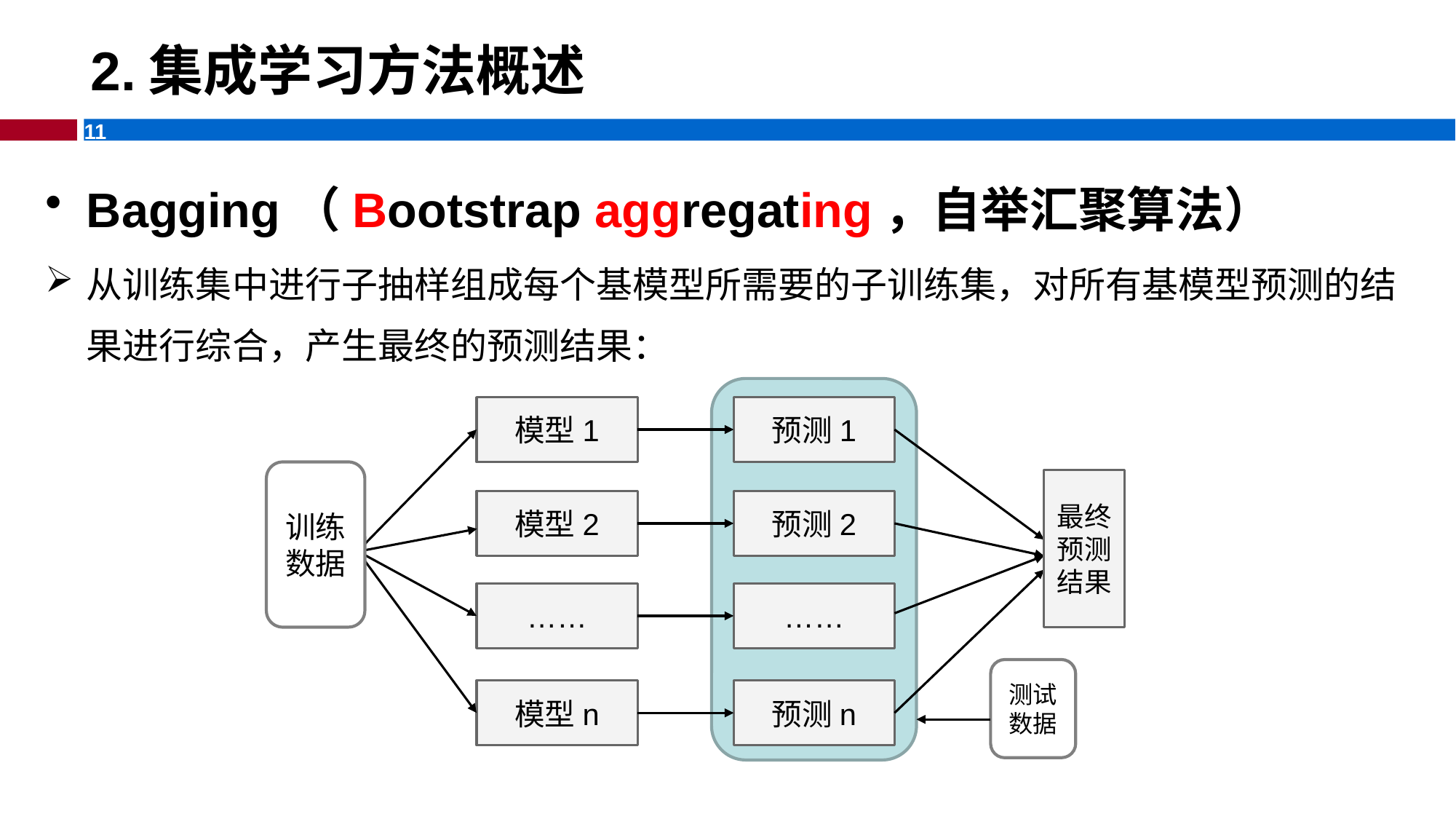

# 2.集成学习方法概述
Bagging（Bootstrap aggregating，自举汇聚算法）
从训练集中进行子抽样组成每个基模型所需要的子训练集，对所有基模型预测的结果进行综合，产生最终的预测结果：

模型1
预测1
训练数据
最终预测结果
模型2
预测2
……
……
测试数据
模型n
预测n